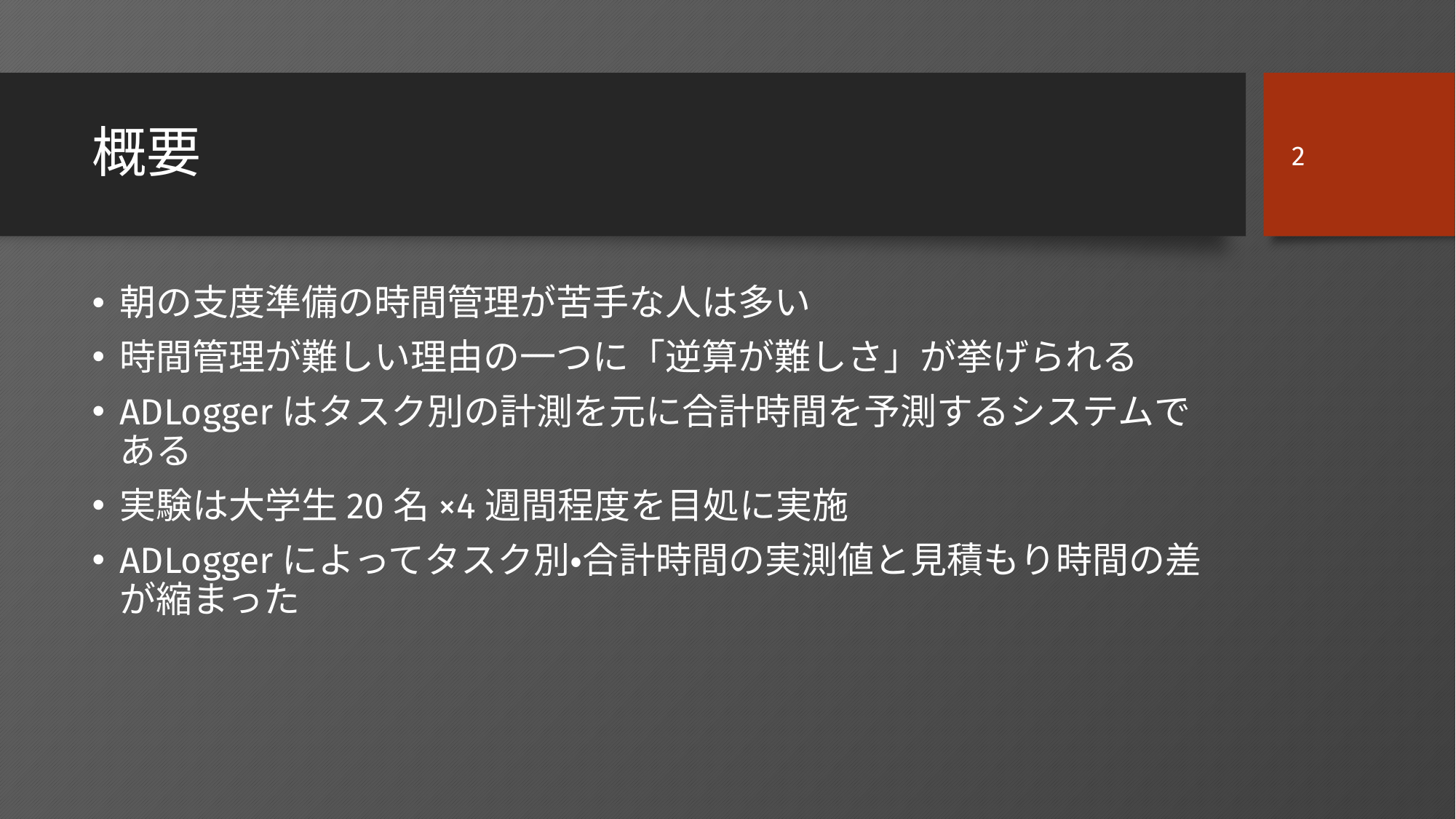

2
# 概要
朝の支度準備の時間管理が苦手な人は多い
時間管理が難しい理由の一つに「逆算が難しさ」が挙げられる
ADLoggerはタスク別の計測を元に合計時間を予測するシステムである
実験は大学生20名×4週間程度を目処に実施
ADLoggerによってタスク別・合計時間の実測値と見積もり時間の差が縮まった